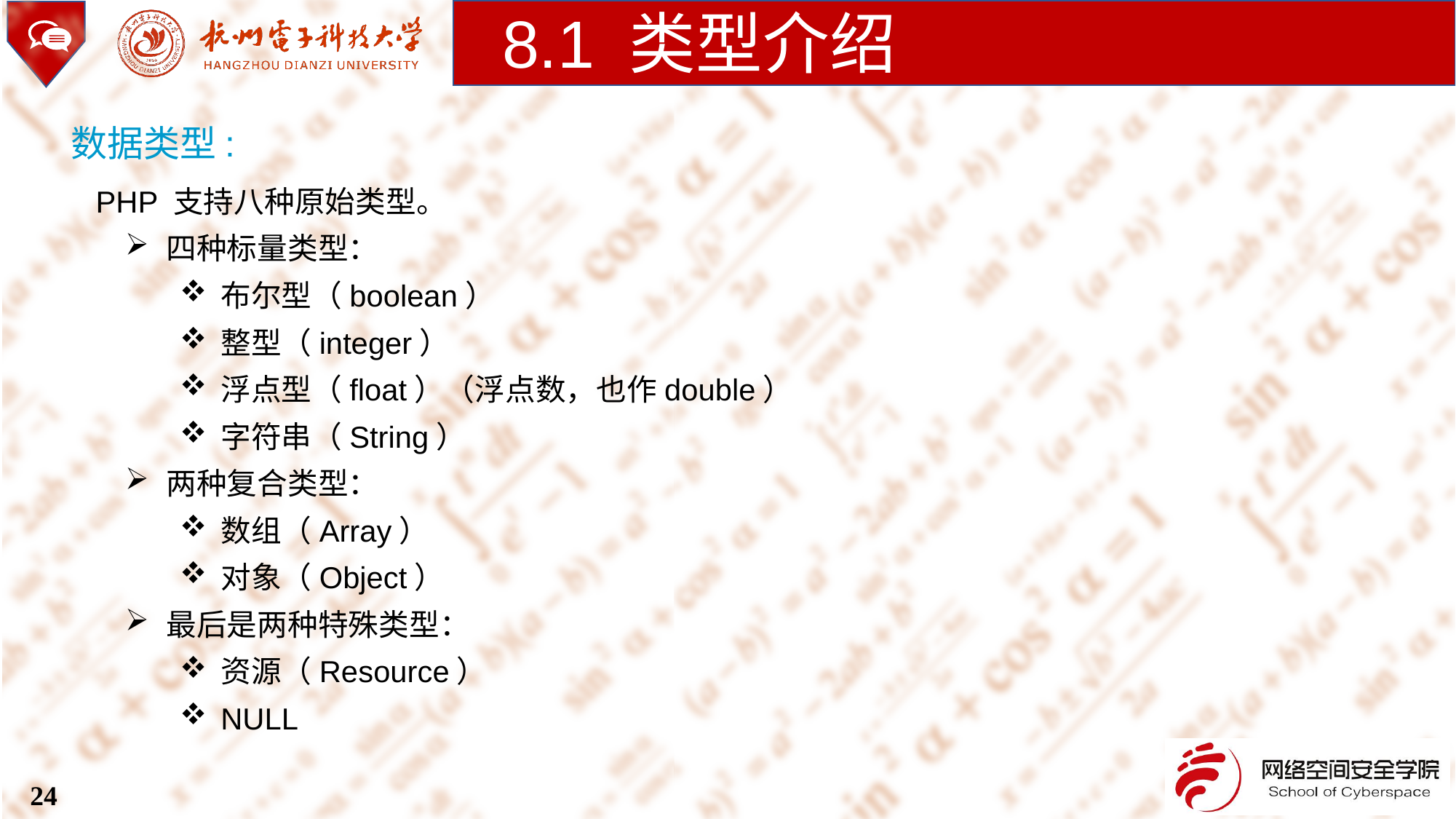

8.1 类型介绍
数据类型:
   PHP 支持八种原始类型。
四种标量类型：
布尔型（boolean）
整型（integer）
浮点型（float）（浮点数，也作double）
字符串（String）
两种复合类型：
数组（Array）
对象（Object）
最后是两种特殊类型：
资源（Resource）
NULL

24